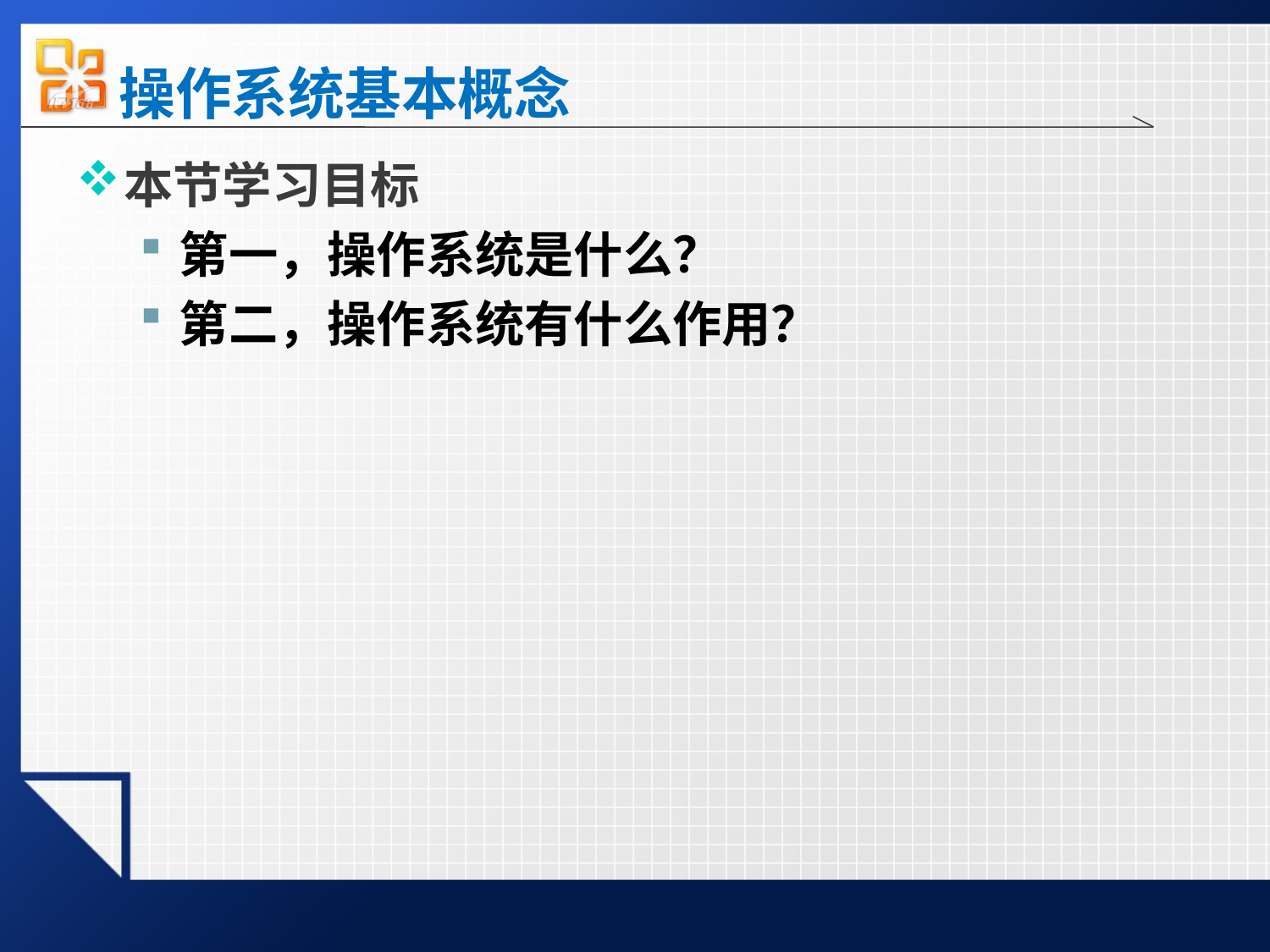

# 操作系统基本概念
本节学习目标
第一，操作系统是什么？
第二，操作系统有什么作用？